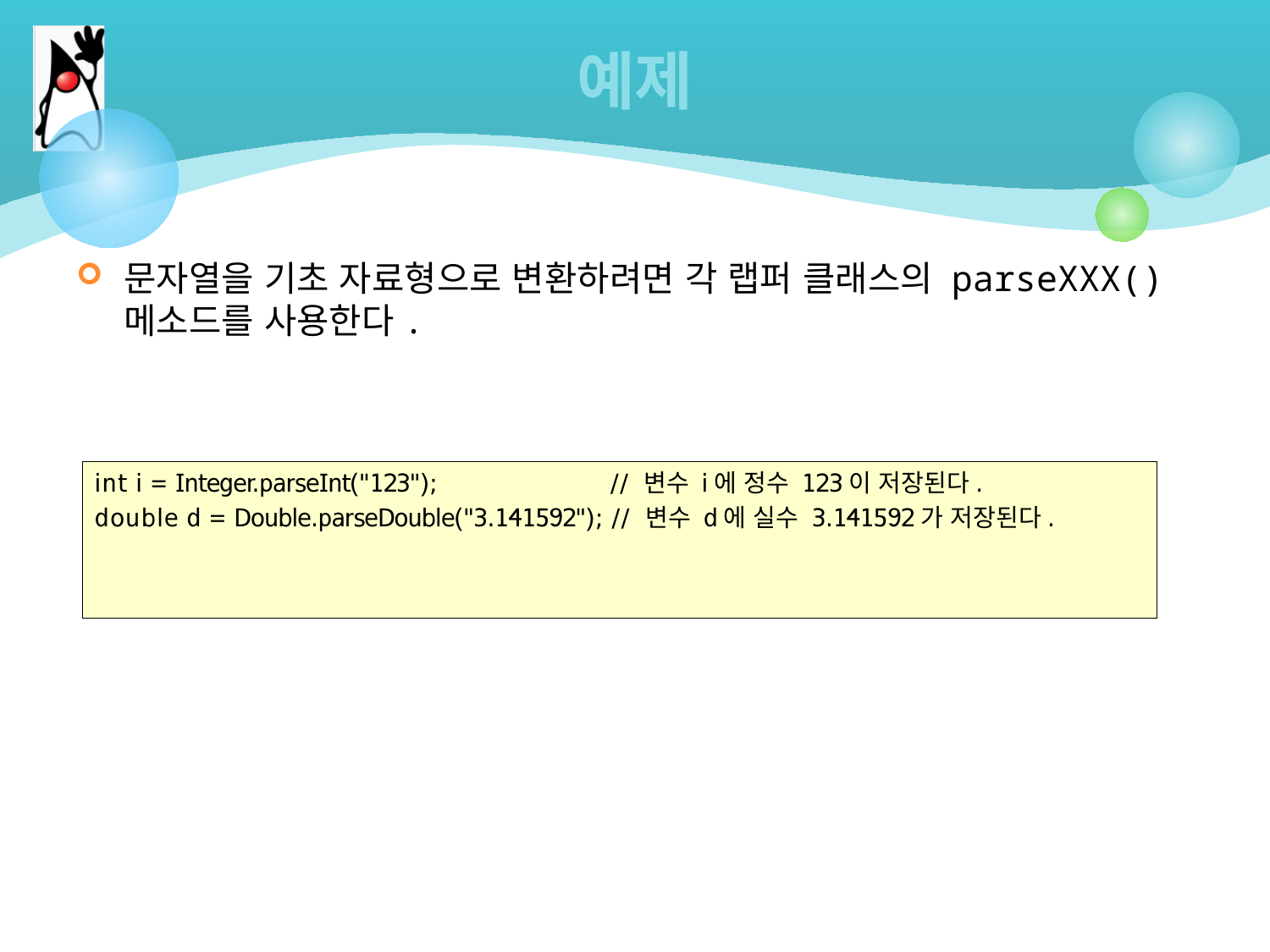

# 예제
문자열을 기초 자료형으로 변환하려면 각 랩퍼 클래스의 parseXXX() 메소드를 사용한다.
int i = Integer.parseInt("123");		 // 변수 i에 정수 123이 저장된다.
double d = Double.parseDouble("3.141592"); // 변수 d에 실수 3.141592가 저장된다.